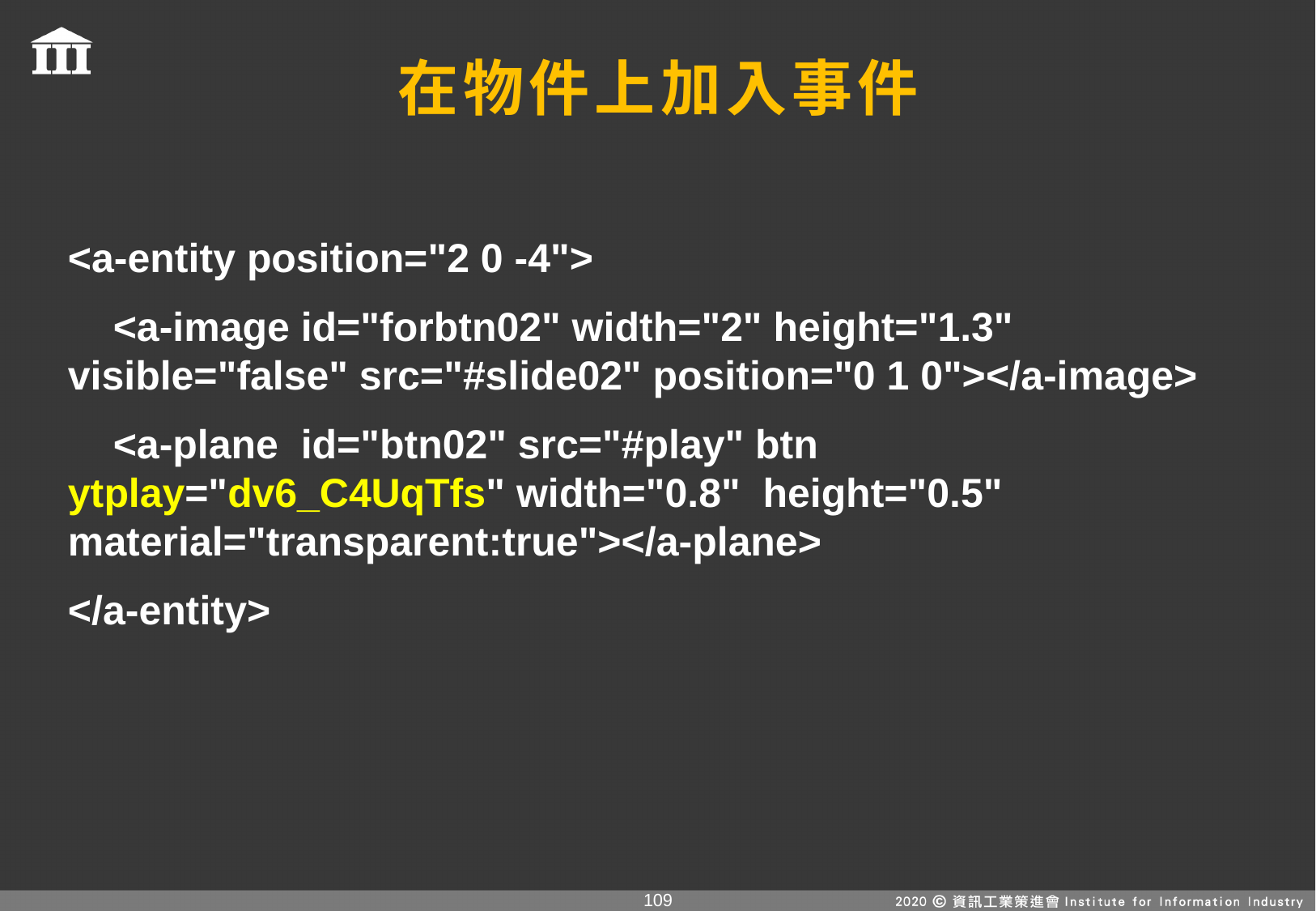

# 在物件上加入事件
<a-entity position="2 0 -4">
    <a-image id="forbtn02" width="2" height="1.3" visible="false" src="#slide02" position="0 1 0"></a-image>
    <a-plane  id="btn02" src="#play" btn ytplay="dv6_C4UqTfs" width="0.8"  height="0.5" material="transparent:true"></a-plane>
</a-entity>

109